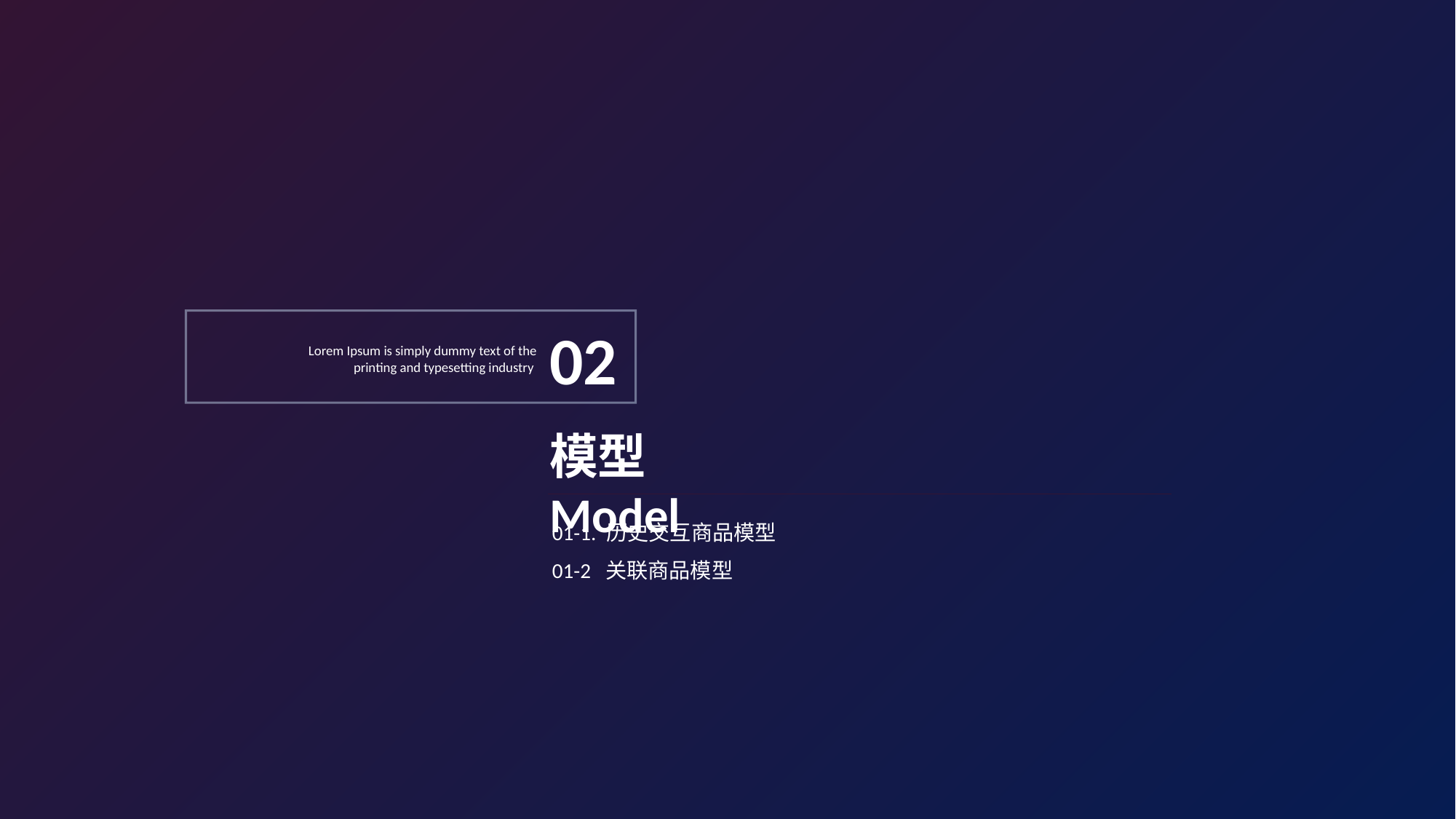

02
Lorem Ipsum is simply dummy text of the printing and typesetting industry
模型     Model
01-1. 历史交互商品模型
01-2  关联商品模型